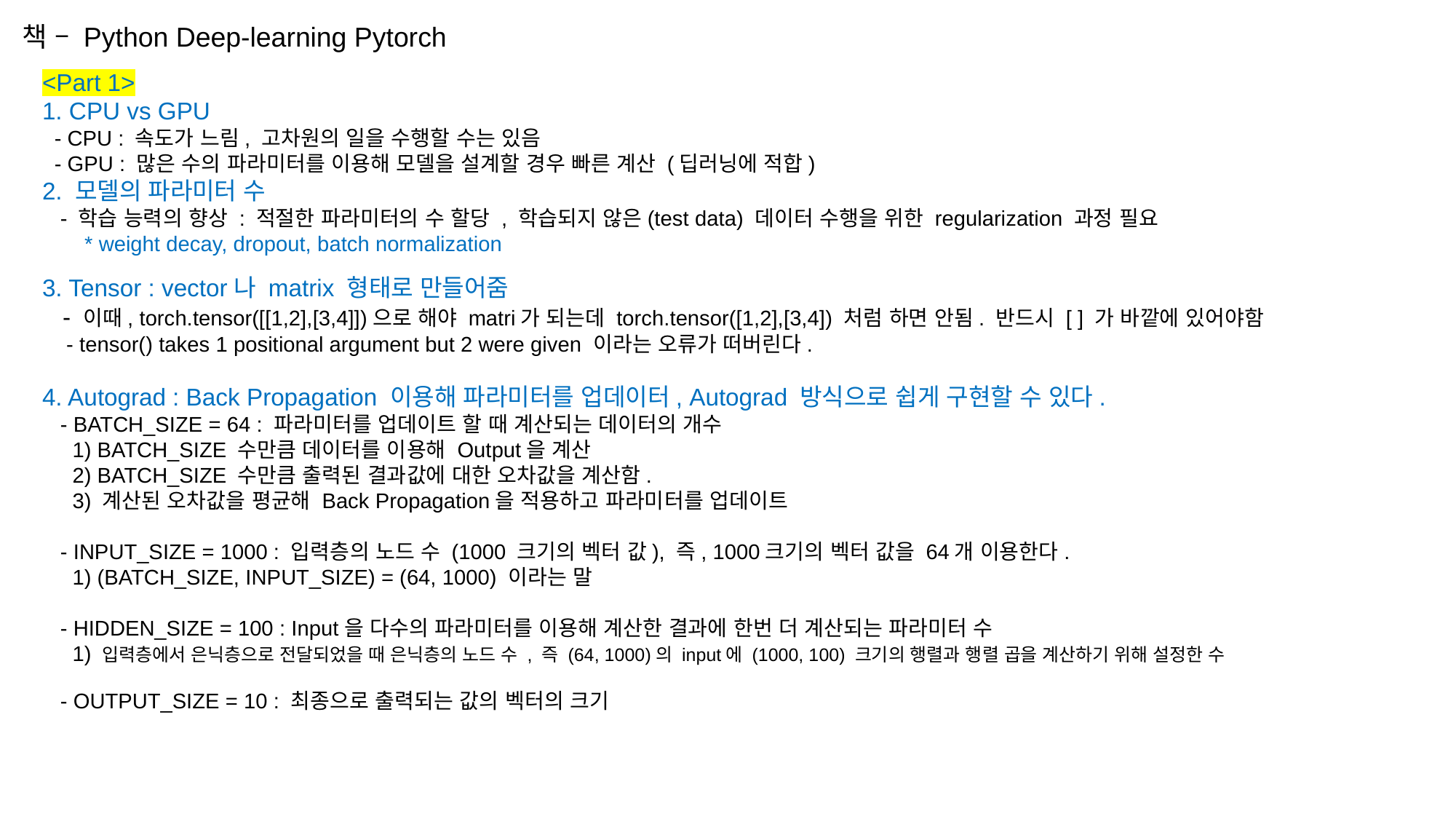

책 – Python Deep-learning Pytorch
<Part 1>
1. CPU vs GPU
  - CPU : 속도가 느림, 고차원의 일을 수행할 수는 있음
  - GPU : 많은 수의 파라미터를 이용해 모델을 설계할 경우 빠른 계산 (딥러닝에 적합)
2. 모델의 파라미터 수
   - 학습 능력의 향상 : 적절한 파라미터의 수 할당 , 학습되지 않은(test data) 데이터 수행을 위한 regularization 과정 필요
       * weight decay, dropout, batch normalization
3. Tensor : vector나 matrix 형태로 만들어줌
   - 이때, torch.tensor([[1,2],[3,4]])으로 해야 matri가 되는데 torch.tensor([1,2],[3,4]) 처럼 하면 안됨. 반드시 [ ] 가 바깥에 있어야함
    - tensor() takes 1 positional argument but 2 were given 이라는 오류가 떠버린다.

4. Autograd : Back Propagation 이용해 파라미터를 업데이터, Autograd 방식으로 쉽게 구현할 수 있다.
   - BATCH_SIZE = 64 : 파라미터를 업데이트 할 때 계산되는 데이터의 개수
     1) BATCH_SIZE 수만큼 데이터를 이용해 Output을 계산
     2) BATCH_SIZE 수만큼 출력된 결과값에 대한 오차값을 계산함.
     3) 계산된 오차값을 평균해 Back Propagation을 적용하고 파라미터를 업데이트

   - INPUT_SIZE = 1000 : 입력층의 노드 수 (1000 크기의 벡터 값), 즉, 1000크기의 벡터 값을 64개 이용한다.
     1) (BATCH_SIZE, INPUT_SIZE) = (64, 1000) 이라는 말

   - HIDDEN_SIZE = 100 : Input을 다수의 파라미터를 이용해 계산한 결과에 한번 더 계산되는 파라미터 수
     1) 입력층에서 은닉층으로 전달되었을 때 은닉층의 노드 수 , 즉 (64, 1000)의 input에 (1000, 100) 크기의 행렬과 행렬 곱을 계산하기 위해 설정한 수

   - OUTPUT_SIZE = 10 : 최종으로 출력되는 값의 벡터의 크기